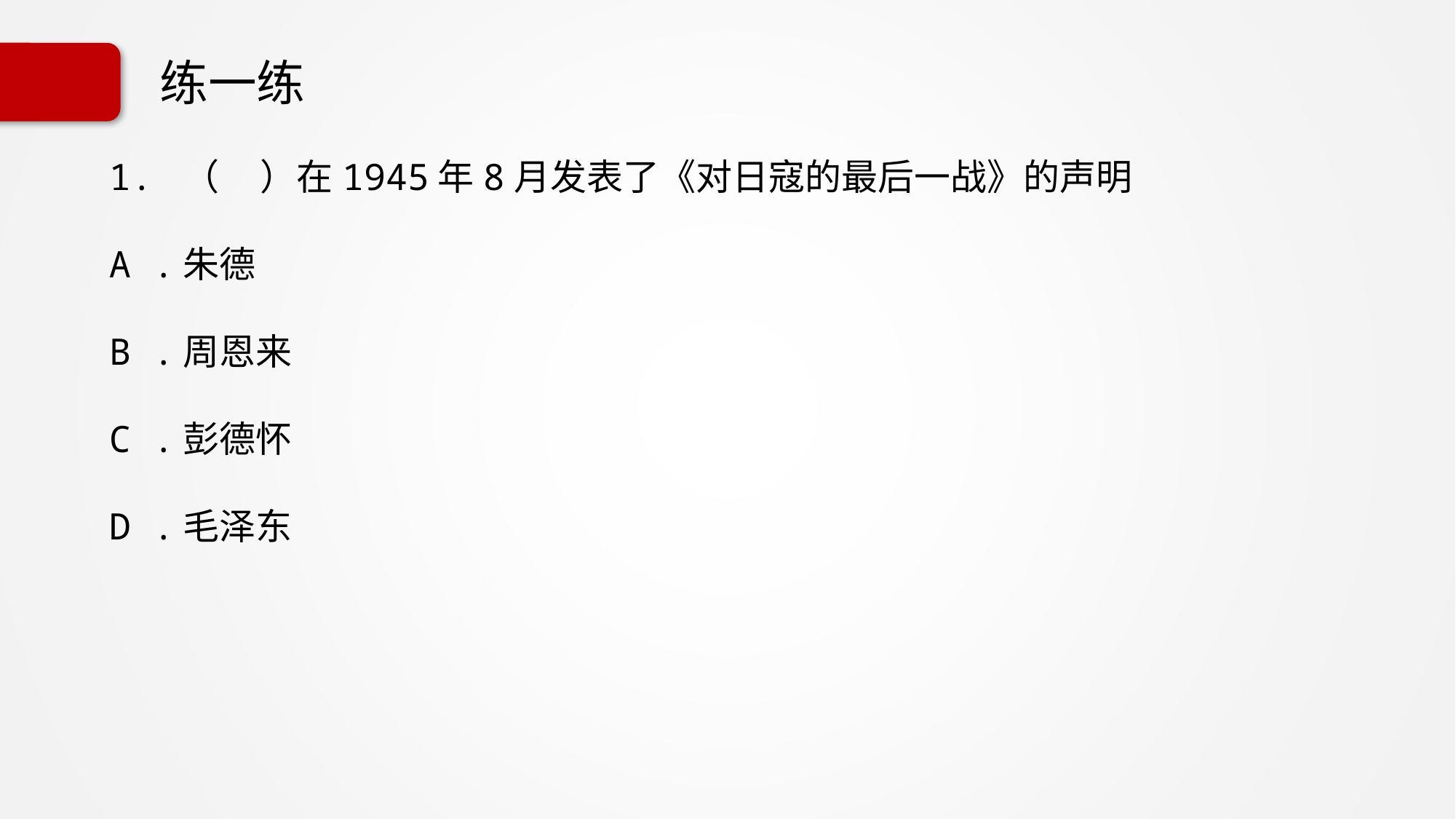

# 练一练
1. （     ）在1945年8月发表了《对日寇的最后一战》的声明

A .朱德

B .周恩来

C .彭德怀

D .毛泽东